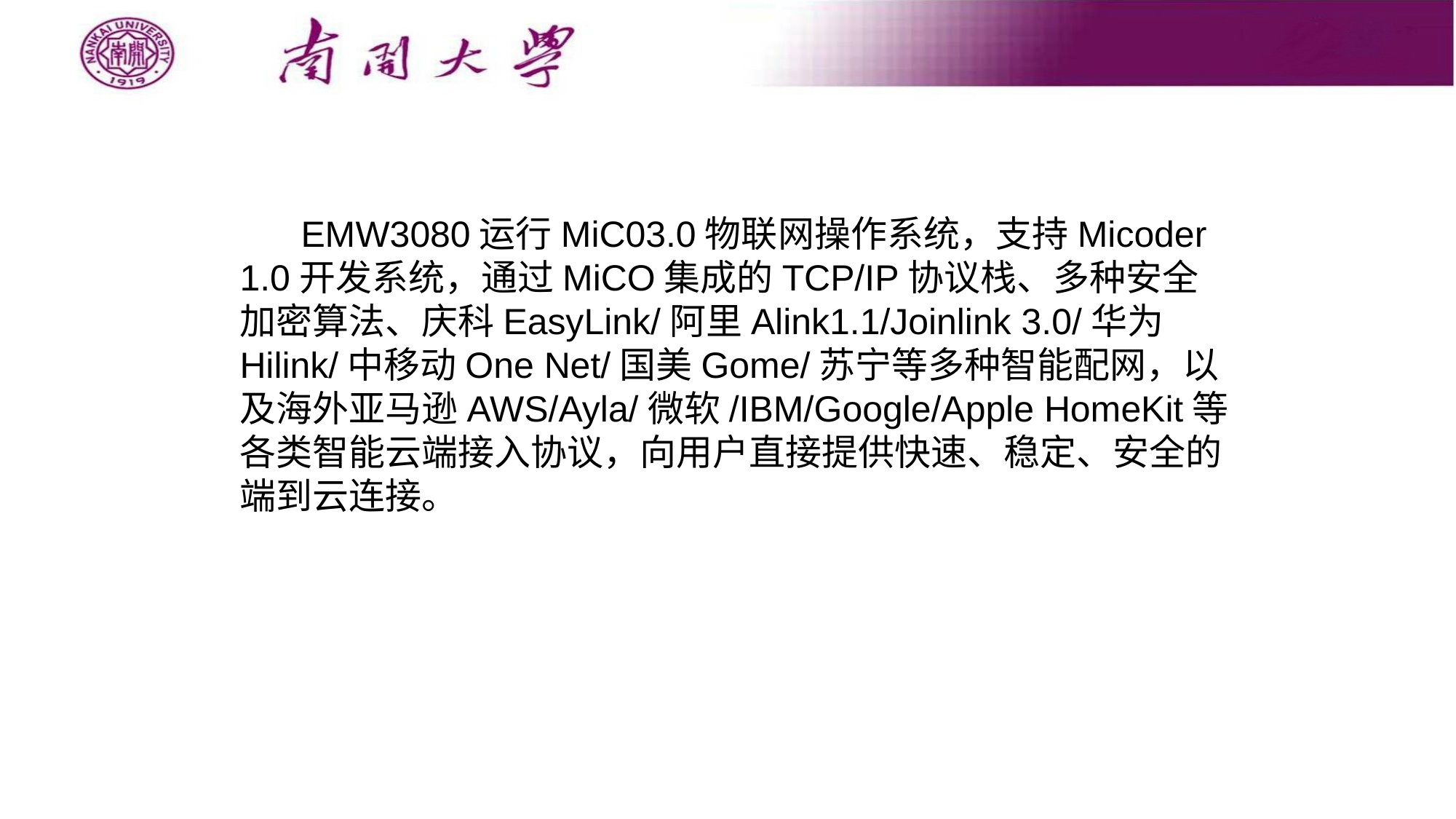

EMW3080运行MiC03.0物联网操作系统，支持Micoder 1.0开发系统，通过MiCO集成的TCP/IP协议栈、多种安全加密算法、庆科EasyLink/阿里Alink1.1/Joinlink 3.0/华为Hilink/中移动One Net/国美Gome/苏宁等多种智能配网，以及海外亚马逊AWS/Ayla/微软/IBM/Google/Apple HomeKit等各类智能云端接入协议，向用户直接提供快速、稳定、安全的端到云连接。